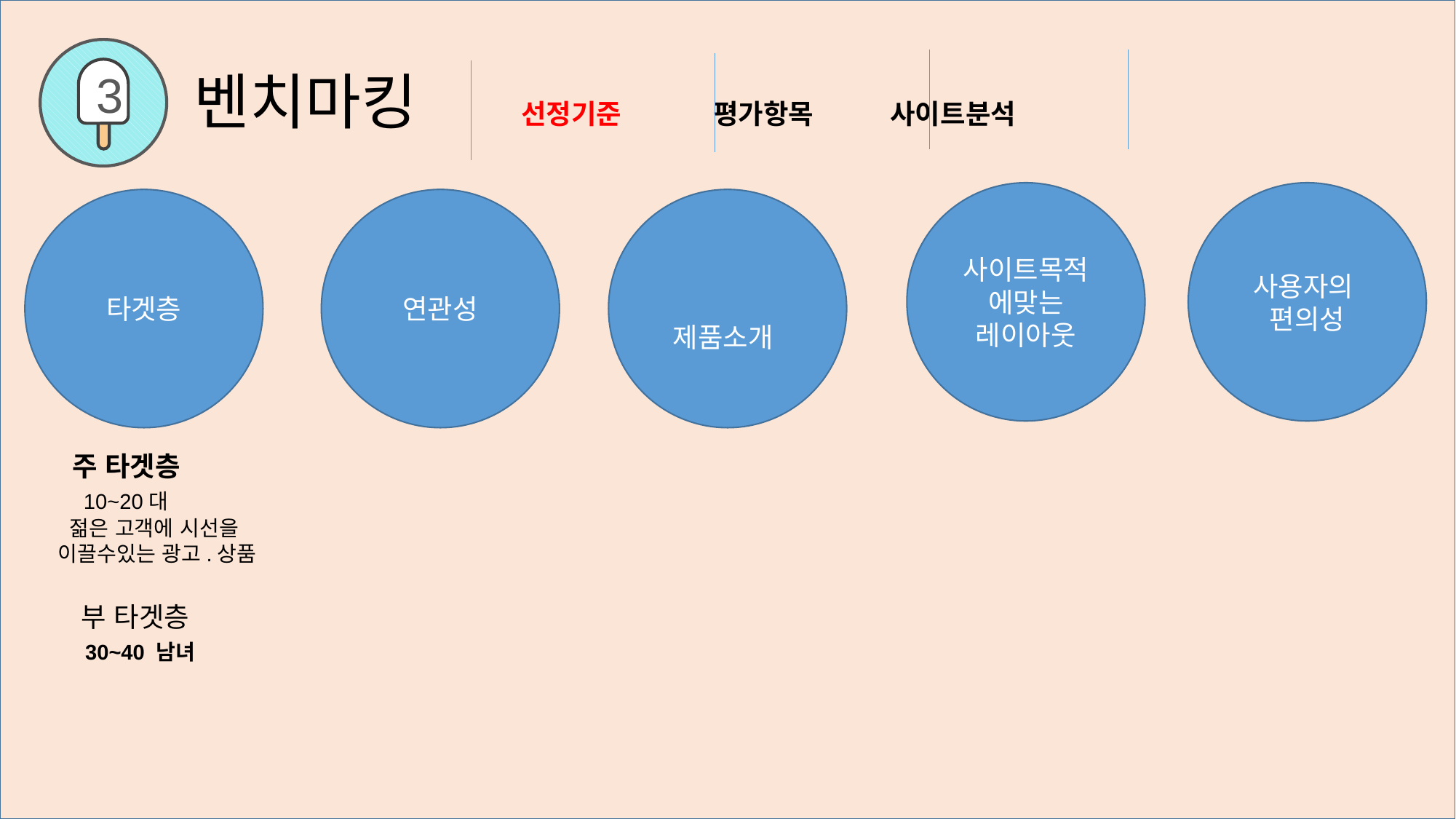

3

벤치마킹       선정기준            평가항목          사이트분석
사용자의
편의성
사이트목적에맞는 레이아웃
타겟층
연관성

제품소개

       주 타겟층
        10~20대
       젊은 고객에 시선을
     이끌수있는 광고.상품
  부 타겟층
   30~40 남녀